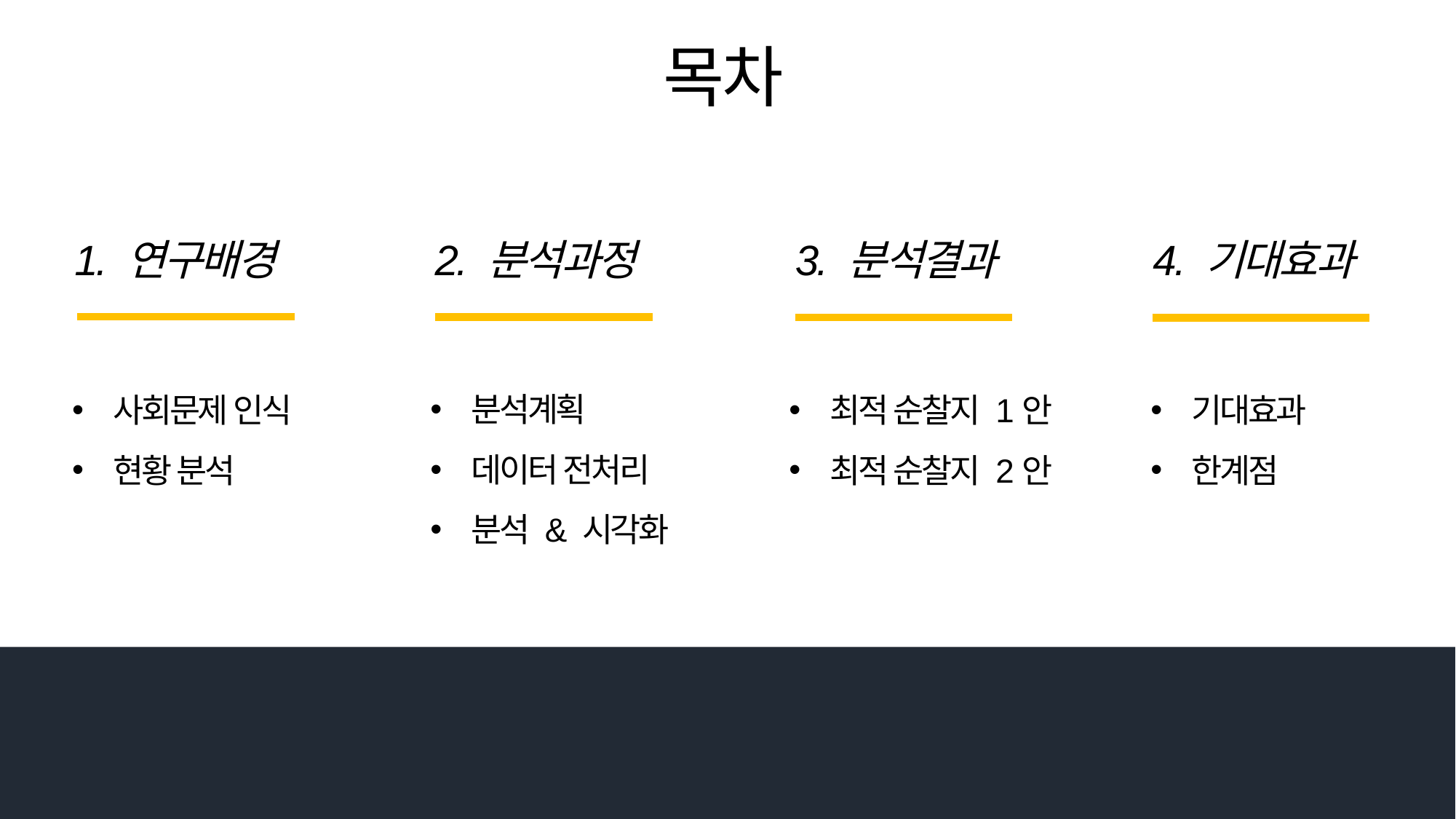

목차
1. 연구배경
2. 분석과정
3. 분석결과
4. 기대효과
분석계획
데이터 전처리
분석 & 시각화
사회문제 인식
현황 분석
최적 순찰지 1안
최적 순찰지 2안
기대효과
한계점